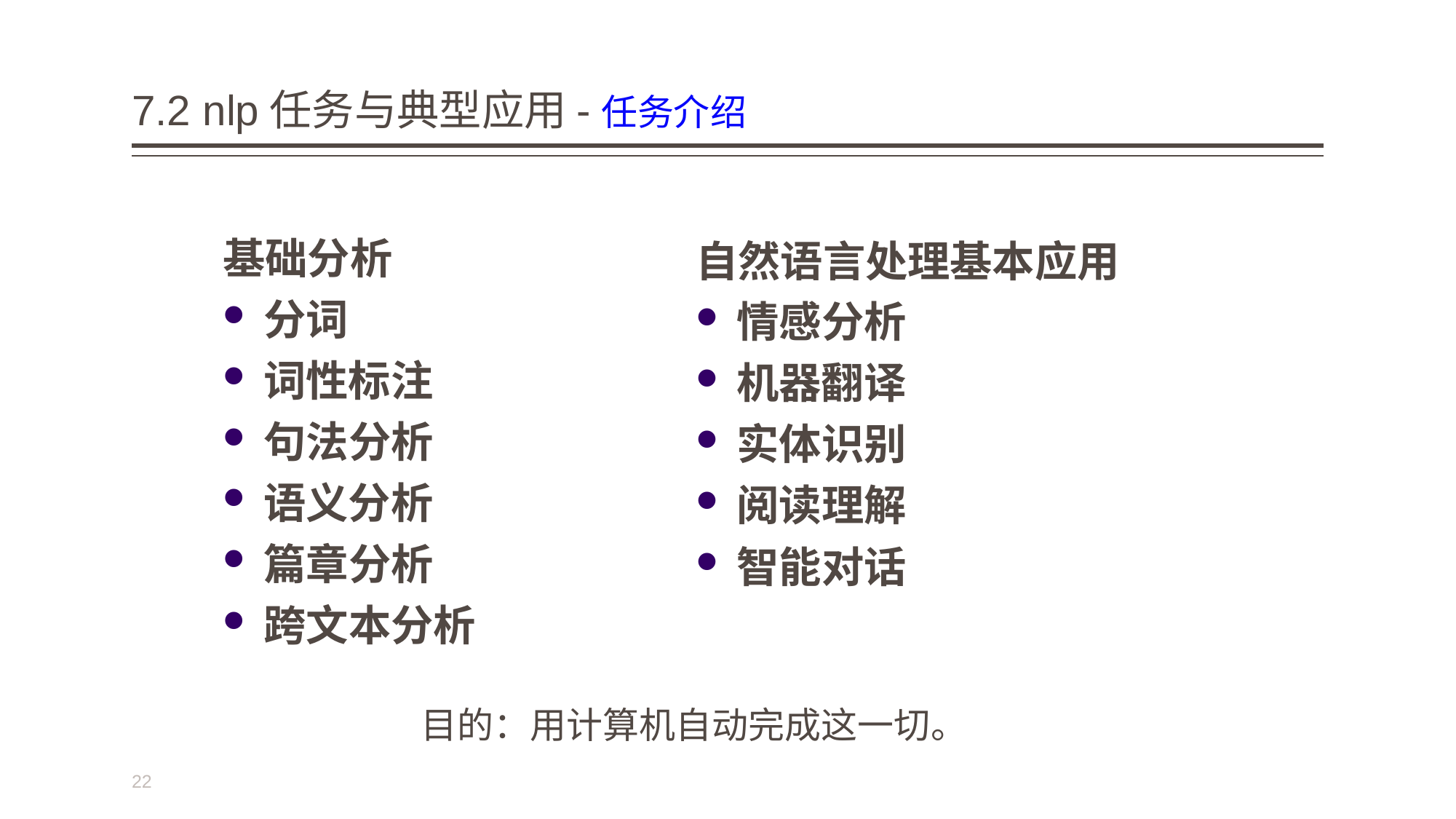

# 7.2 nlp任务与典型应用-任务介绍
基础分析
分词
词性标注
句法分析
语义分析
篇章分析
跨文本分析

自然语言处理基本应用
情感分析
机器翻译
实体识别
阅读理解
智能对话
目的：用计算机自动完成这一切。
22